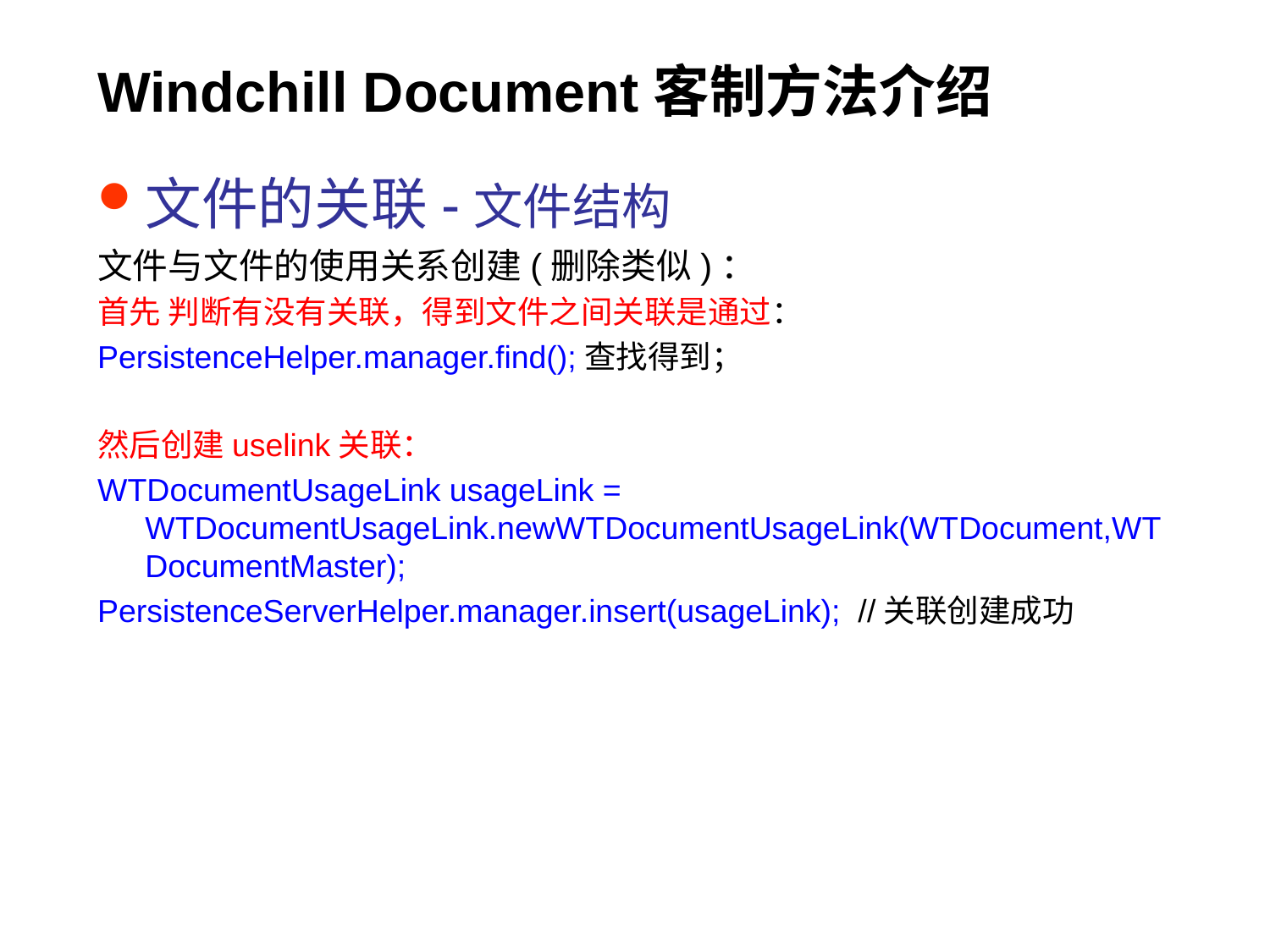

# Windchill Document客制方法介绍
文件的关联-文件结构
文件与文件的使用关系创建(删除类似)：
首先 判断有没有关联，得到文件之间关联是通过：
PersistenceHelper.manager.find();查找得到；

然后创建uselink关联：
WTDocumentUsageLink usageLink = WTDocumentUsageLink.newWTDocumentUsageLink(WTDocument,WTDocumentMaster);
PersistenceServerHelper.manager.insert(usageLink);  //关联创建成功